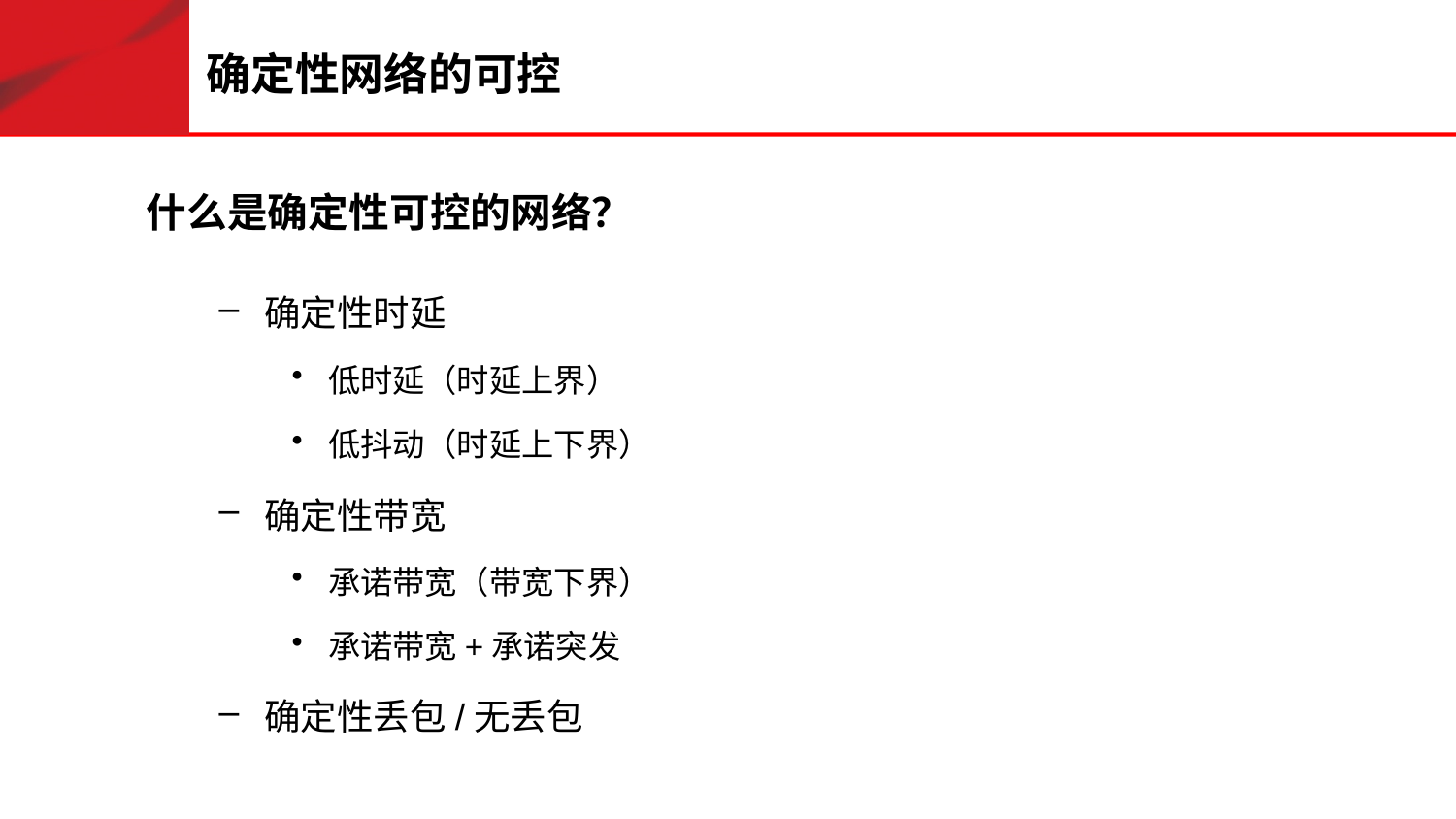

# 确定性网络的可控
什么是确定性可控的网络？

确定性时延
低时延（时延上界）
低抖动（时延上下界）
确定性带宽
承诺带宽（带宽下界）
承诺带宽+承诺突发
确定性丢包/无丢包